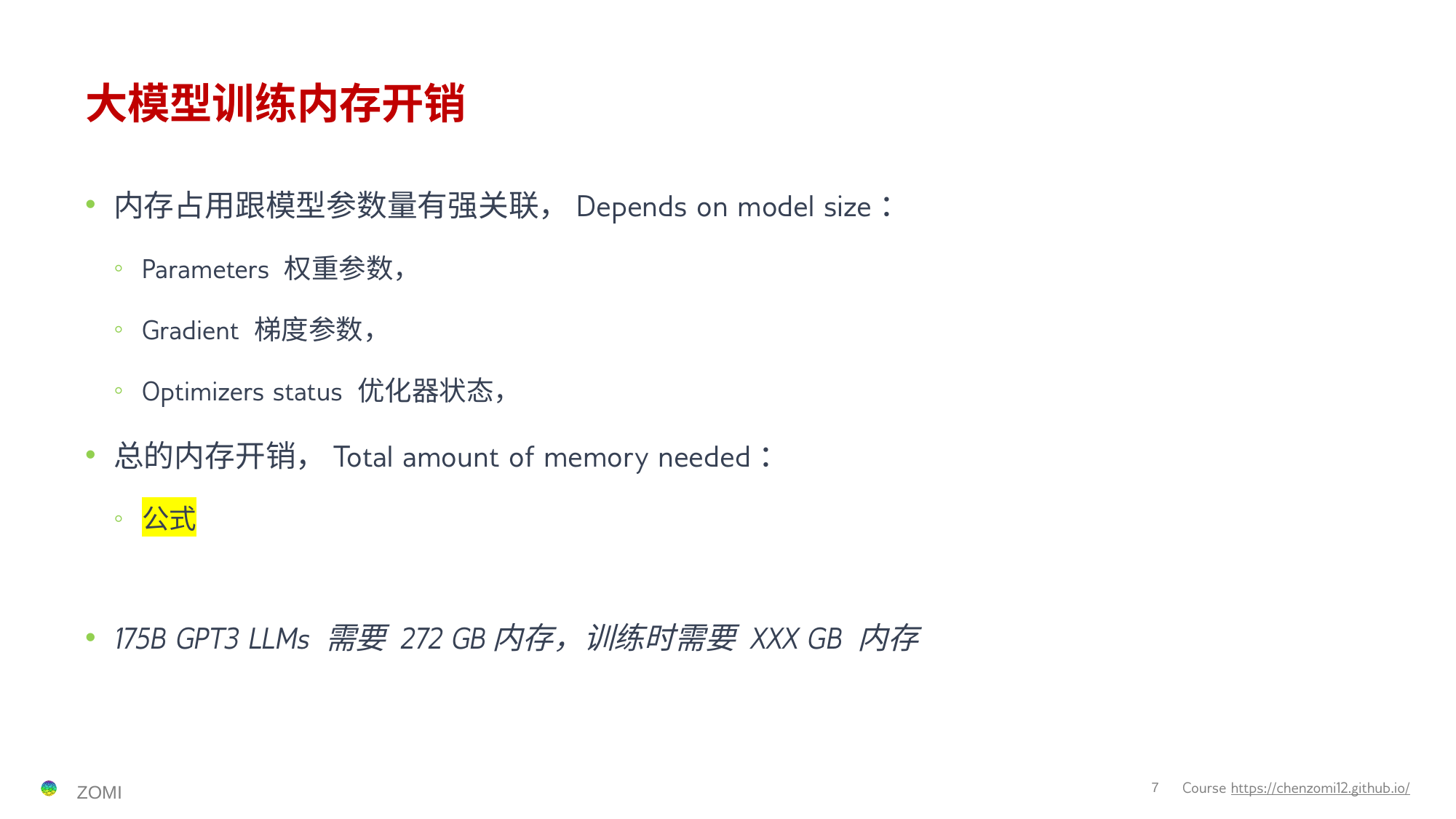

# 大模型训练内存开销
内存占用跟模型参数量有强关联，Depends on model size：
Parameters 权重参数，
Gradient 梯度参数，
Optimizers status 优化器状态，
总的内存开销，Total amount of memory needed：
公式

175B GPT3 LLMs 需要 272 GB内存，训练时需要 XXX GB 内存